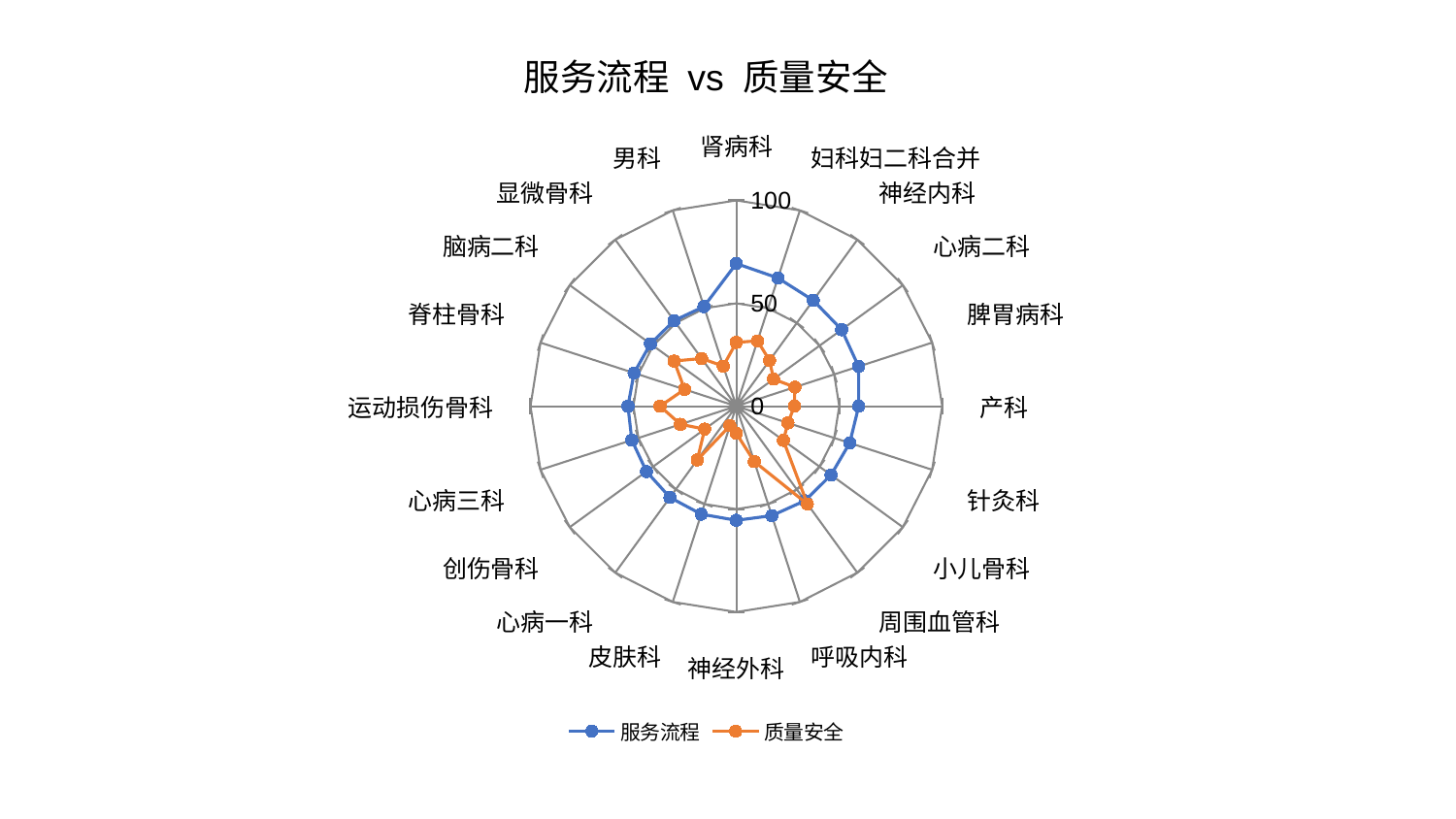

### Chart: 服务流程 vs 质量安全

| Category | 服务流程 | 质量安全 |
|---|---|---|
| 肾病科 | 69.30975360394099 | 30.995349270072474 |
| 妇科妇二科合并 | 65.49206372119022 | 33.395321448289785 |
| 神经内科 | 63.56355022602148 | 27.47705531821232 |
| 心病二科 | 63.26306866644734 | 22.397175329479214 |
| 脾胃病科 | 62.46125726602688 | 29.900371168451944 |
| 产科 | 59.477913954152015 | 28.226427057774753 |
| 针灸科 | 57.929093978147264 | 26.376851851153752 |
| 小儿骨科 | 56.8818520904078 | 28.278086679418088 |
| 周围血管科 | 56.7590024479374 | 58.742418471370755 |
| 呼吸内科 | 55.91426322802941 | 28.27286524184409 |
| 神经外科 | 55.47046806816588 | 13.248533960792638 |
| 皮肤科 | 55.17423220020694 | 9.995653416821598 |
| 心病一科 | 54.82147751103957 | 32.28265292447558 |
| 创伤骨科 | 53.978650863558116 | 18.96697816728127 |
| 心病三科 | 53.37363730087593 | 28.552689164355183 |
| 运动损伤骨科 | 52.62235942865524 | 37.05017577263199 |
| 脊柱骨科 | 52.23364088092993 | 26.426225852744164 |
| 脑病二科 | 51.57125132398625 | 37.33878885776824 |
| 显微骨科 | 51.399615284820044 | 28.647897679663714 |
| 男科 | 50.91769679527236 | 20.463610447525497 |
104